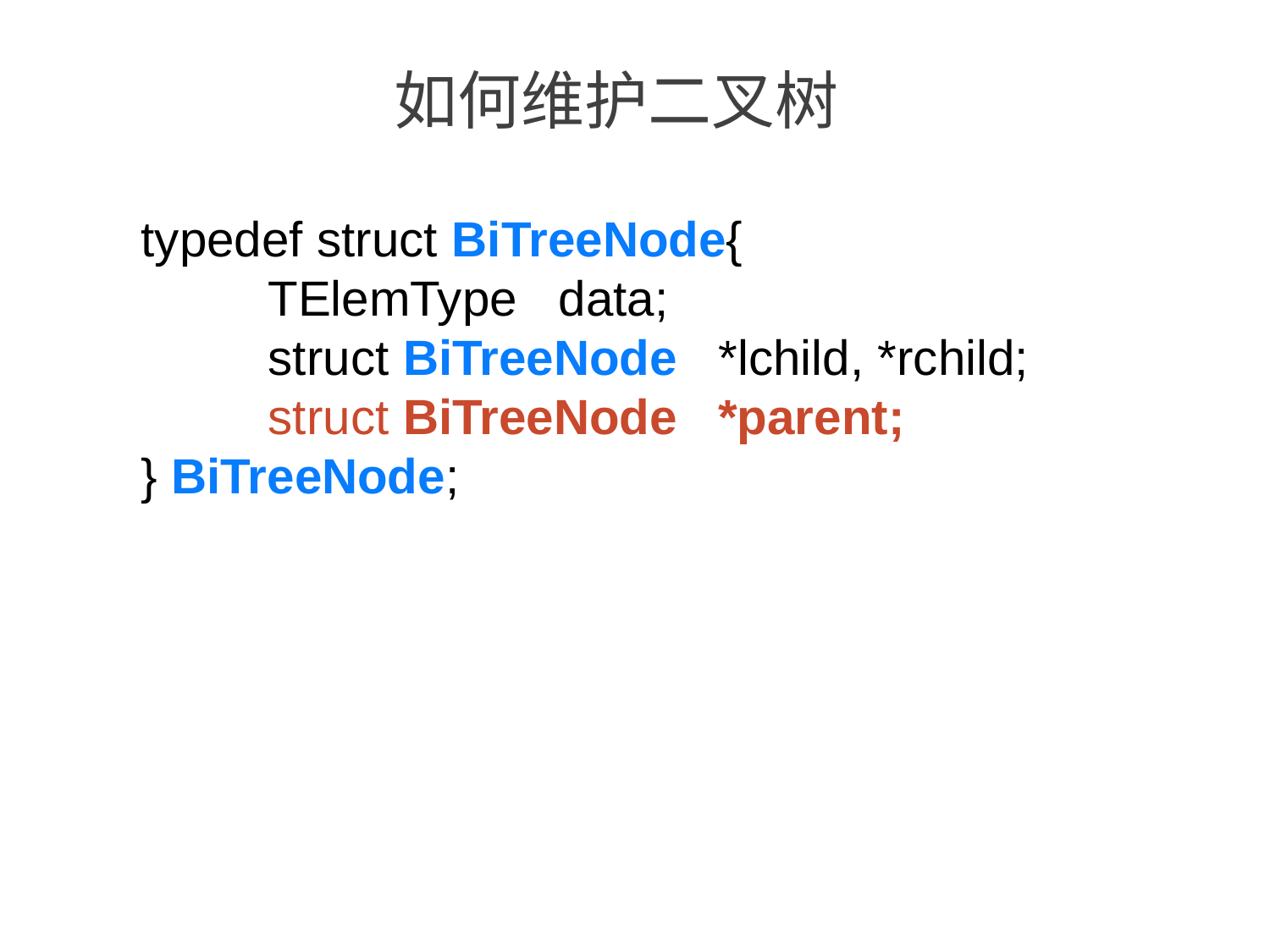

如何维护二叉树
typedef struct BiTreeNode{
	TElemType   data;
	struct BiTreeNode   *lchild, *rchild;
	struct BiTreeNode   *parent;
} BiTreeNode;